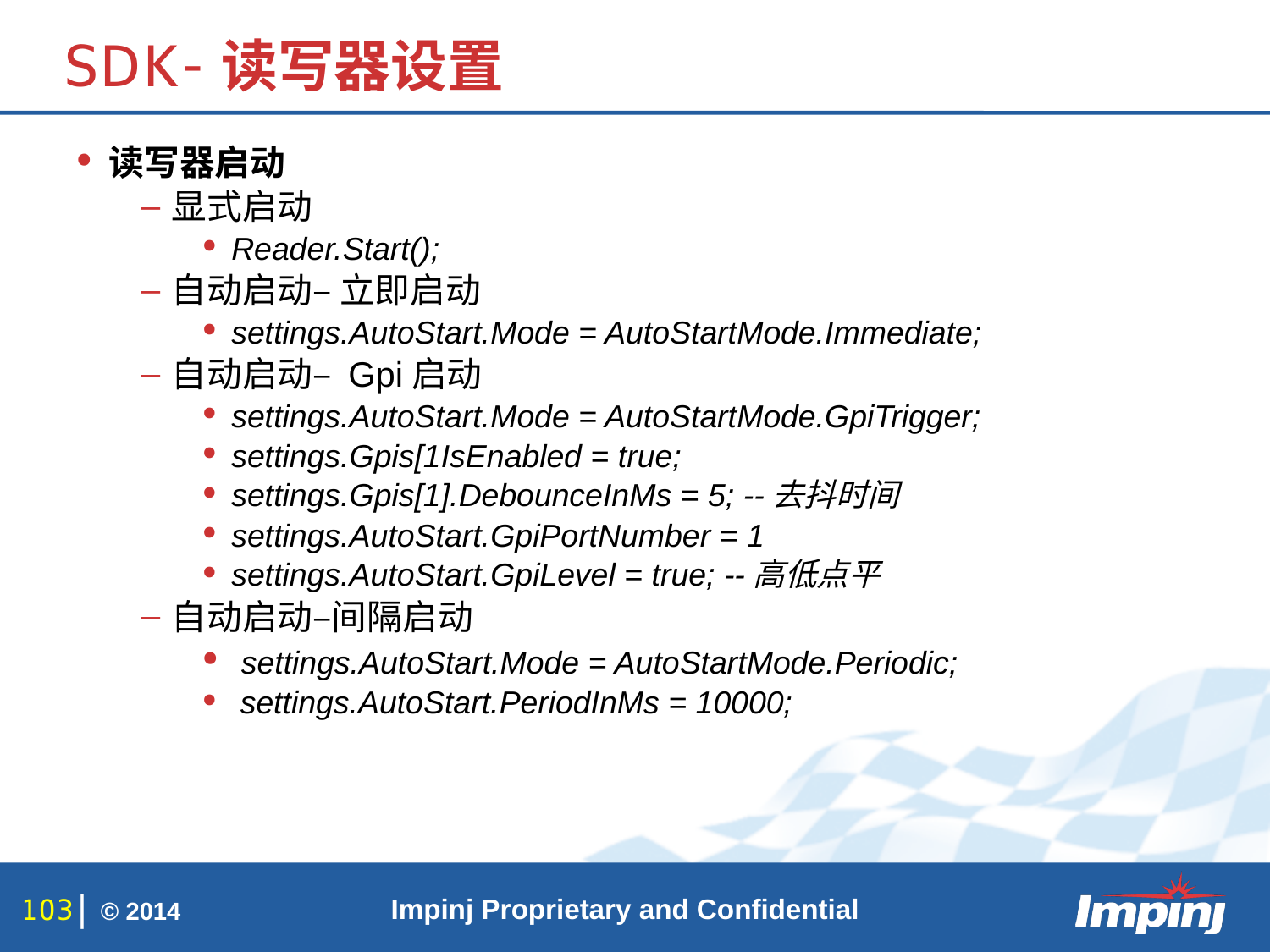

# SDK-读写器设置
读写器启动
显式启动
Reader.Start();
自动启动– 立即启动
settings.AutoStart.Mode = AutoStartMode.Immediate;
自动启动– Gpi启动
settings.AutoStart.Mode = AutoStartMode.GpiTrigger;
settings.Gpis[1IsEnabled = true;
settings.Gpis[1].DebounceInMs = 5; --去抖时间
settings.AutoStart.GpiPortNumber = 1
settings.AutoStart.GpiLevel = true; --高低点平
自动启动–间隔启动
 settings.AutoStart.Mode = AutoStartMode.Periodic;
 settings.AutoStart.PeriodInMs = 10000;